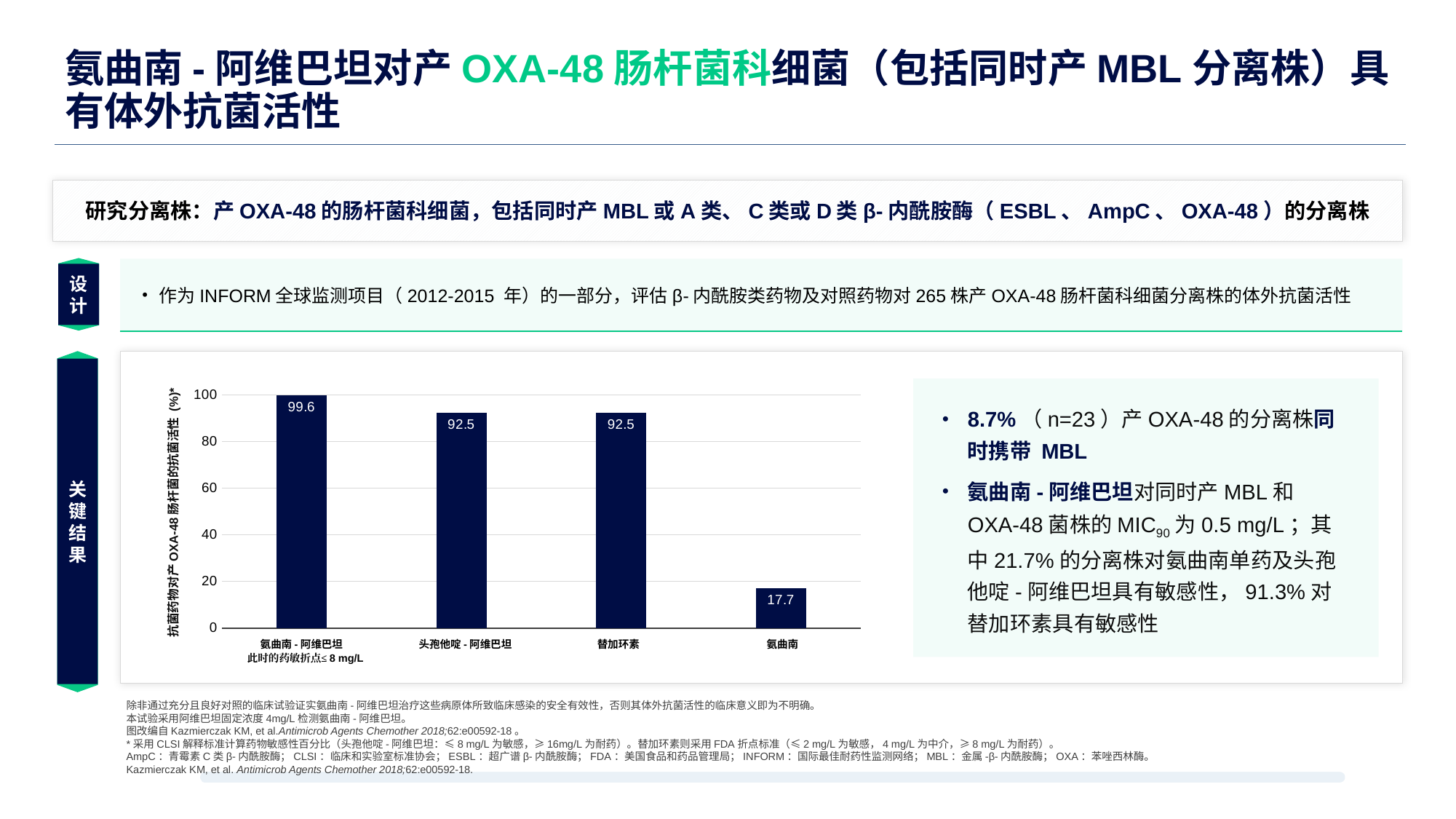

氨曲南-阿维巴坦对产OXA-48肠杆菌科细菌（包括同时产MBL分离株）具有体外抗菌活性

研究分离株：产OXA-48的肠杆菌科细菌，包括同时产MBL或A类、C类或D类β-内酰胺酶（ESBL、AmpC、OXA-48）的分离株
设计

作为INFORM全球监测项目（2012-2015 年）的一部分，评估β-内酰胺类药物及对照药物对265株产OXA-48肠杆菌科细菌分离株的体外抗菌活性
关键结果

### Chart

| Category |  |
|---|---|
| EMBLAVEO | 99.9 |
| Ceftazidime–avibactam | 92.5 |
| Tigecycline | 92.5 |
| Aztreonam | 17.2 |
氨曲南-阿维巴坦
头孢他啶-阿维巴坦
替加环素
氨曲南
此时的药敏折点≤8 mg/L
抗菌药物对产OXA-48肠杆菌的抗菌活性 (%)*

8.7%（n=23）产OXA-48的分离株同时携带 MBL
氨曲南-阿维巴坦对同时产MBL和OXA-48菌株的MIC90为0.5 mg/L；其中21.7%的分离株对氨曲南单药及头孢他啶-阿维巴坦具有敏感性，91.3%对替加环素具有敏感性
除非通过充分且良好对照的临床试验证实氨曲南-阿维巴坦治疗这些病原体所致临床感染的安全有效性，否则其体外抗菌活性的临床意义即为不明确。
本试验采用阿维巴坦固定浓度4mg/L检测氨曲南-阿维巴坦。
图改编自Kazmierczak KM, et al.Antimicrob Agents Chemother 2018;62:e00592-18。
*采用CLSI解释标准计算药物敏感性百分比（头孢他啶-阿维巴坦：≤8 mg/L为敏感，≥16mg/L为耐药）。替加环素则采用FDA折点标准（≤2 mg/L为敏感，4 mg/L为中介，≥8 mg/L为耐药）。
AmpC：青霉素C类β-内酰胺酶；CLSI：临床和实验室标准协会；ESBL：超广谱β-内酰胺酶；FDA：美国食品和药品管理局；INFORM：国际最佳耐药性监测网络；MBL：金属-β-内酰胺酶；OXA：苯唑西林酶。
Kazmierczak KM, et al. Antimicrob Agents Chemother 2018;62:e00592-18.